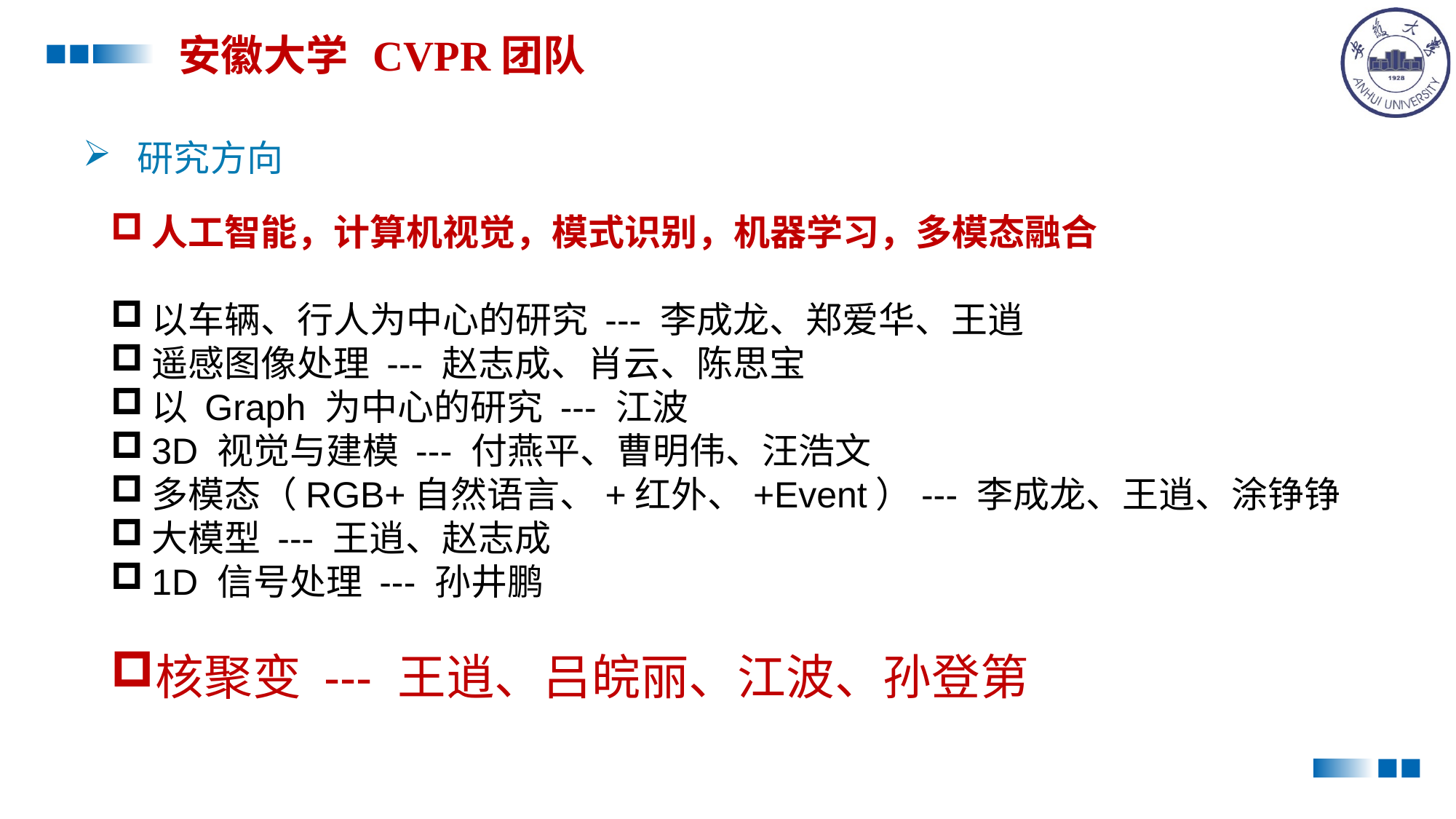

安徽大学 CVPR团队
研究方向
人工智能，计算机视觉，模式识别，机器学习，多模态融合

以车辆、行人为中心的研究 --- 李成龙、郑爱华、王逍
遥感图像处理 --- 赵志成、肖云、陈思宝
以 Graph 为中心的研究 --- 江波
3D 视觉与建模 --- 付燕平、曹明伟、汪浩文
多模态（RGB+自然语言、+红外、+Event）--- 李成龙、王逍、涂铮铮
大模型 --- 王逍、赵志成
1D 信号处理 --- 孙井鹏

核聚变 --- 王逍、吕皖丽、江波、孙登第